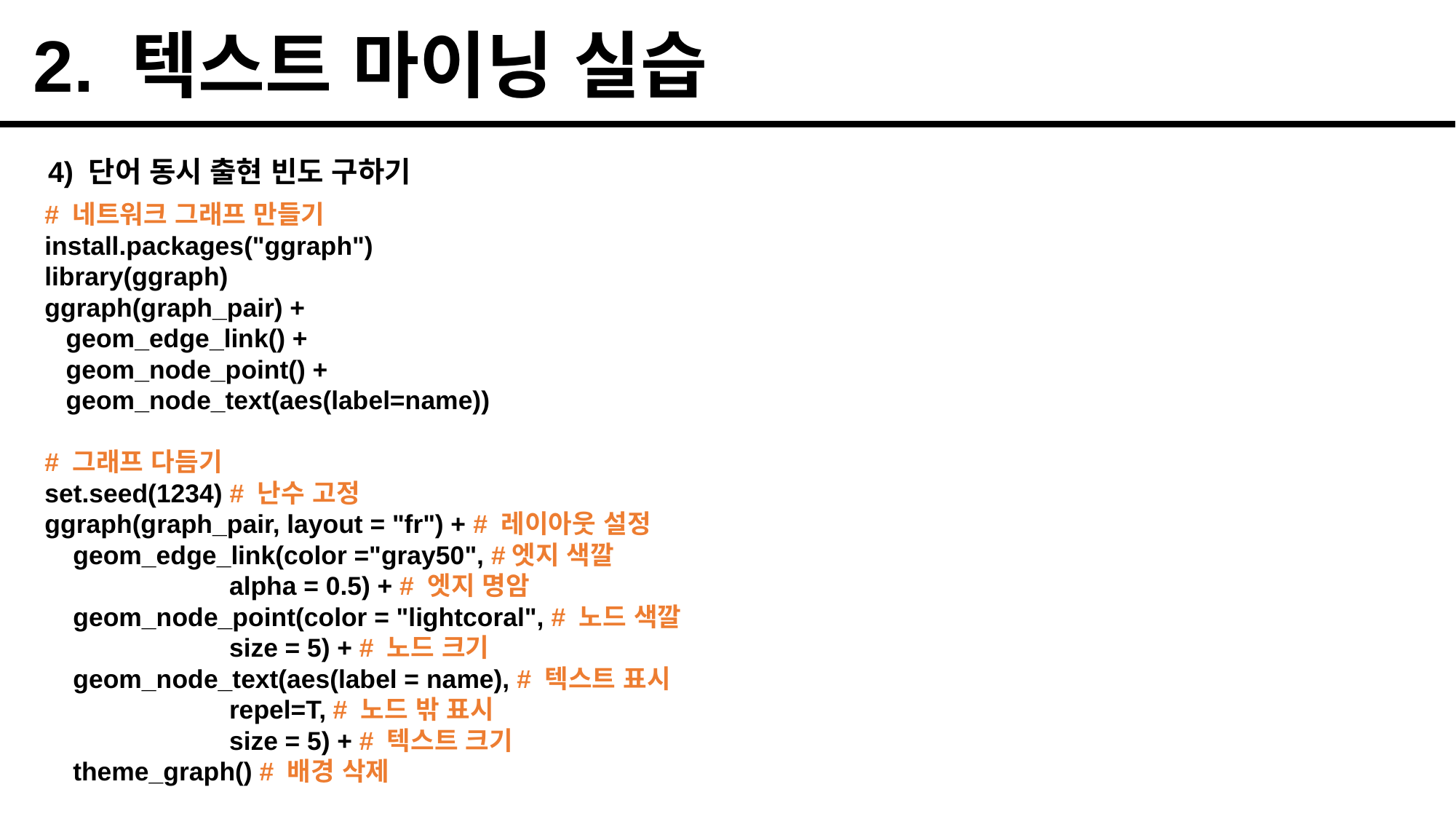

2. 텍스트 마이닝 실습
4) 단어 동시 출현 빈도 구하기
# 네트워크 그래프 만들기
install.packages("ggraph")
library(ggraph)
ggraph(graph_pair) +
   geom_edge_link() +
   geom_node_point() +
   geom_node_text(aes(label=name))

# 그래프 다듬기
set.seed(1234) # 난수 고정
ggraph(graph_pair, layout = "fr") + # 레이아웃 설정
    geom_edge_link(color ="gray50", #엣지 색깔
                          alpha = 0.5) + # 엣지 명암
    geom_node_point(color = "lightcoral", # 노드 색깔
                          size = 5) + # 노드 크기
    geom_node_text(aes(label = name), # 텍스트 표시
                          repel=T, # 노드 밖 표시
                          size = 5) + # 텍스트 크기
    theme_graph() # 배경 삭제